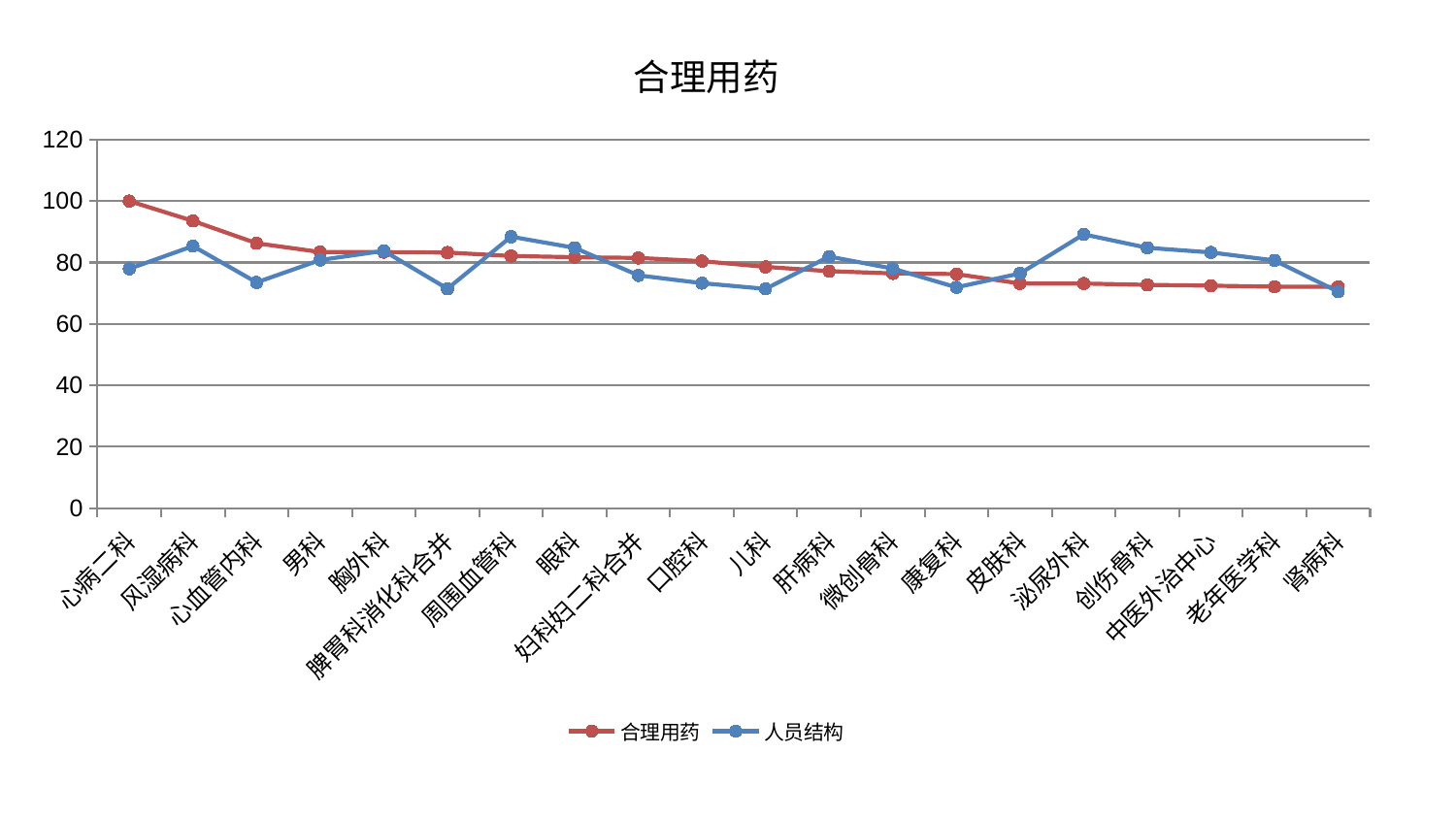

### Chart: 合理用药

| Category | 合理用药 | 人员结构 |
|---|---|---|
| 心病二科 | 100.0 | 77.95982857581768 |
| 风湿病科 | 93.53818853037417 | 85.35853293231213 |
| 心血管内科 | 86.26295643809767 | 73.5360499428307 |
| 男科 | 83.41273241893731 | 80.82678379099588 |
| 胸外科 | 83.39445335795452 | 83.78889014038995 |
| 脾胃科消化科合并 | 83.24247478764082 | 71.47559371518646 |
| 周围血管科 | 82.1243323536282 | 88.41087255105353 |
| 眼科 | 81.74261995596814 | 84.78261217391696 |
| 妇科妇二科合并 | 81.49957516874146 | 75.81663145169445 |
| 口腔科 | 80.45842009575651 | 73.28686772840193 |
| 儿科 | 78.58384318543494 | 71.42349247279203 |
| 肝病科 | 77.18010188030875 | 81.93739510060365 |
| 微创骨科 | 76.45522595158026 | 78.03498660728141 |
| 康复科 | 76.23713055160565 | 71.91868459062057 |
| 皮肤科 | 73.18370016343876 | 76.44896231614815 |
| 泌尿外科 | 73.15766096273913 | 89.18383911048493 |
| 创伤骨科 | 72.73617565320754 | 84.79346145056317 |
| 中医外治中心 | 72.46948234292904 | 83.28160559546996 |
| 老年医学科 | 72.12645992867417 | 80.67778431166074 |
| 肾病科 | 72.0793859919874 | 70.49753754883447 |
247